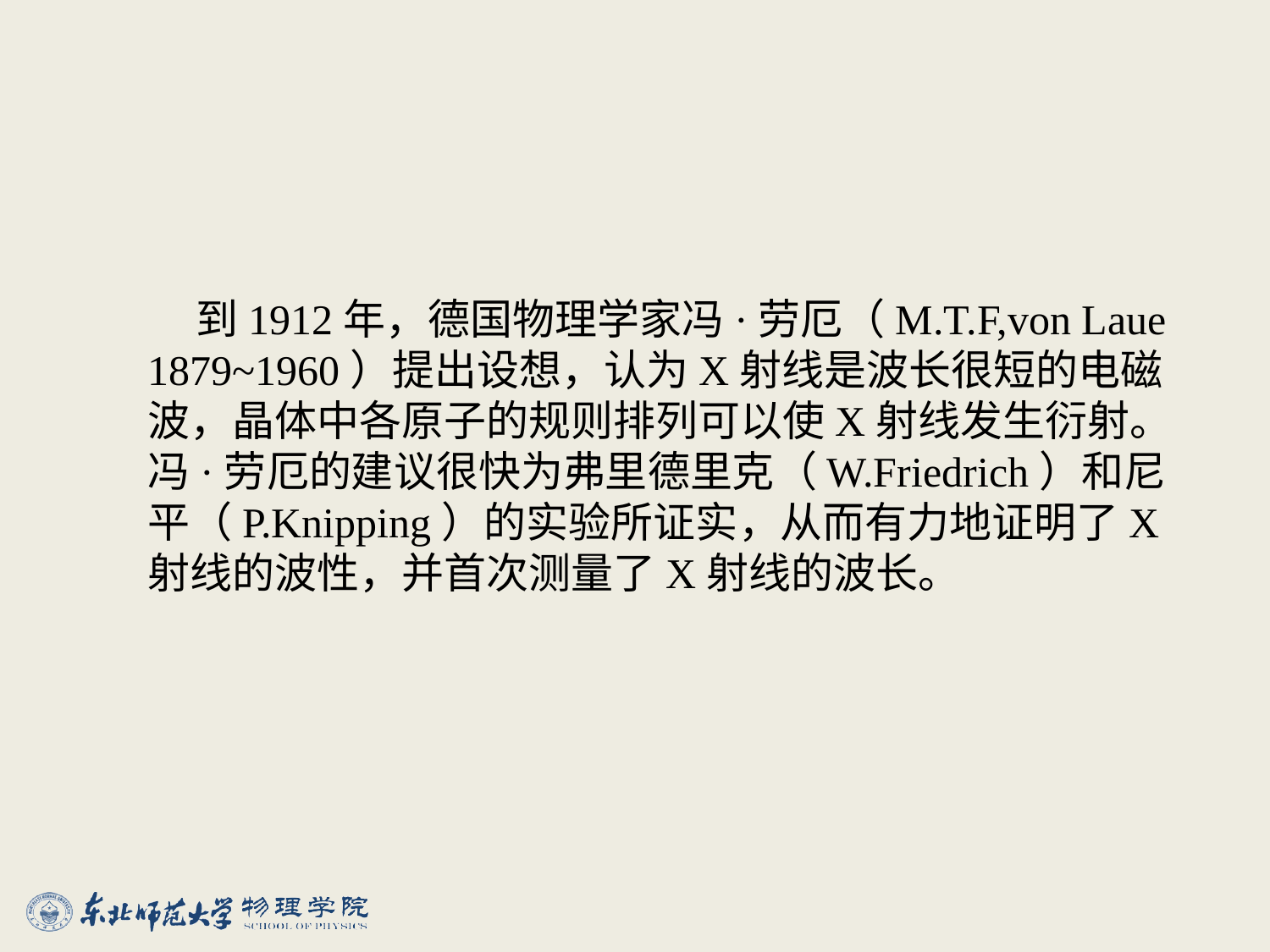

到1912年，德国物理学家冯·劳厄（M.T.F,von Laue 1879~1960）提出设想，认为X射线是波长很短的电磁波，晶体中各原子的规则排列可以使X射线发生衍射。冯·劳厄的建议很快为弗里德里克（W.Friedrich）和尼平（P.Knipping）的实验所证实，从而有力地证明了X射线的波性，并首次测量了X射线的波长。